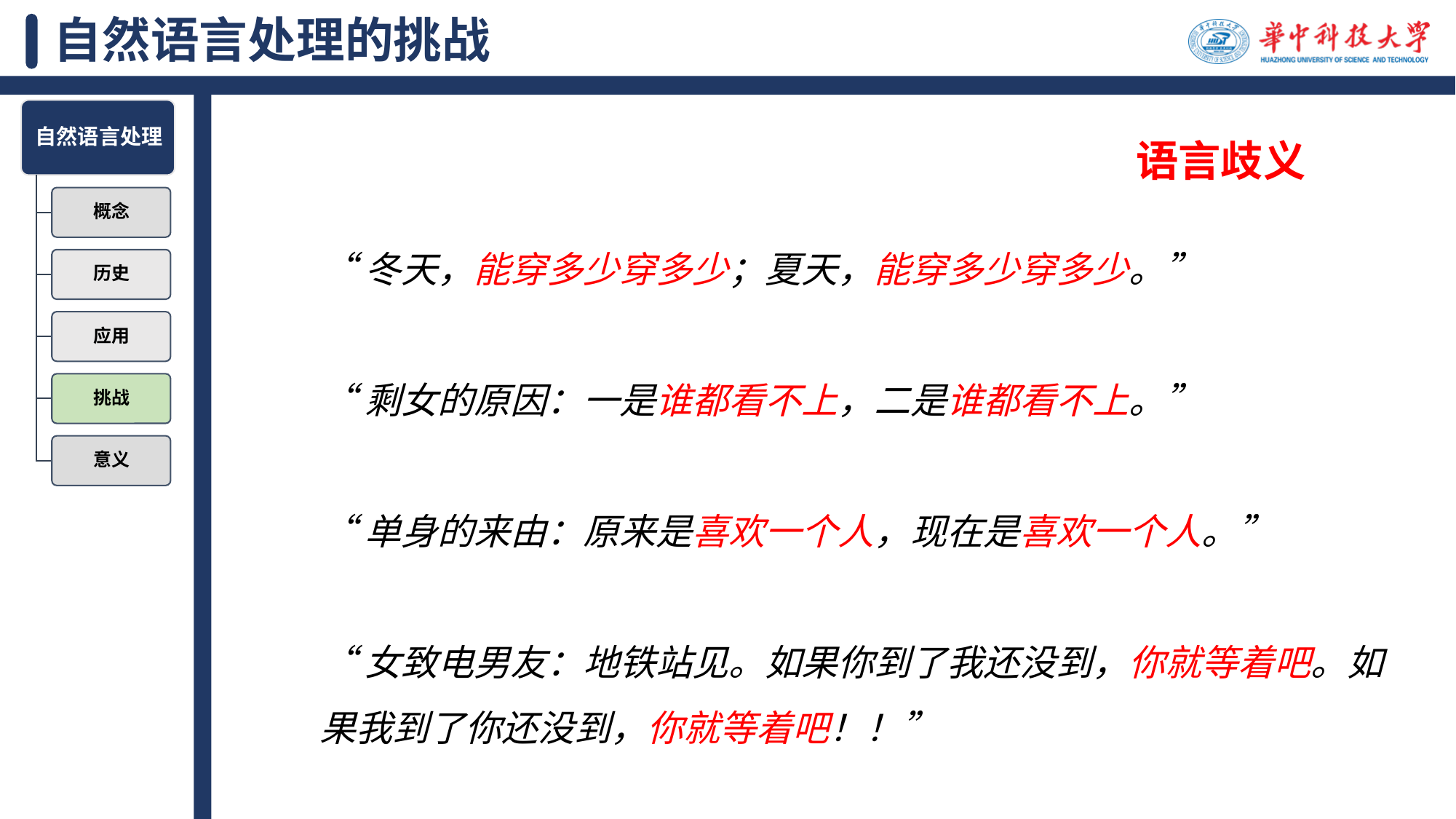

# 自然语言处理的挑战
自然语言处理
概念
历史
应用
挑战
意义
语言歧义
“冬天，能穿多少穿多少；夏天，能穿多少穿多少。”

“剩女的原因：一是谁都看不上，二是谁都看不上。”

“单身的来由：原来是喜欢一个人，现在是喜欢一个人。”

“女致电男友：地铁站见。如果你到了我还没到，你就等着吧。如果我到了你还没到，你就等着吧！！”